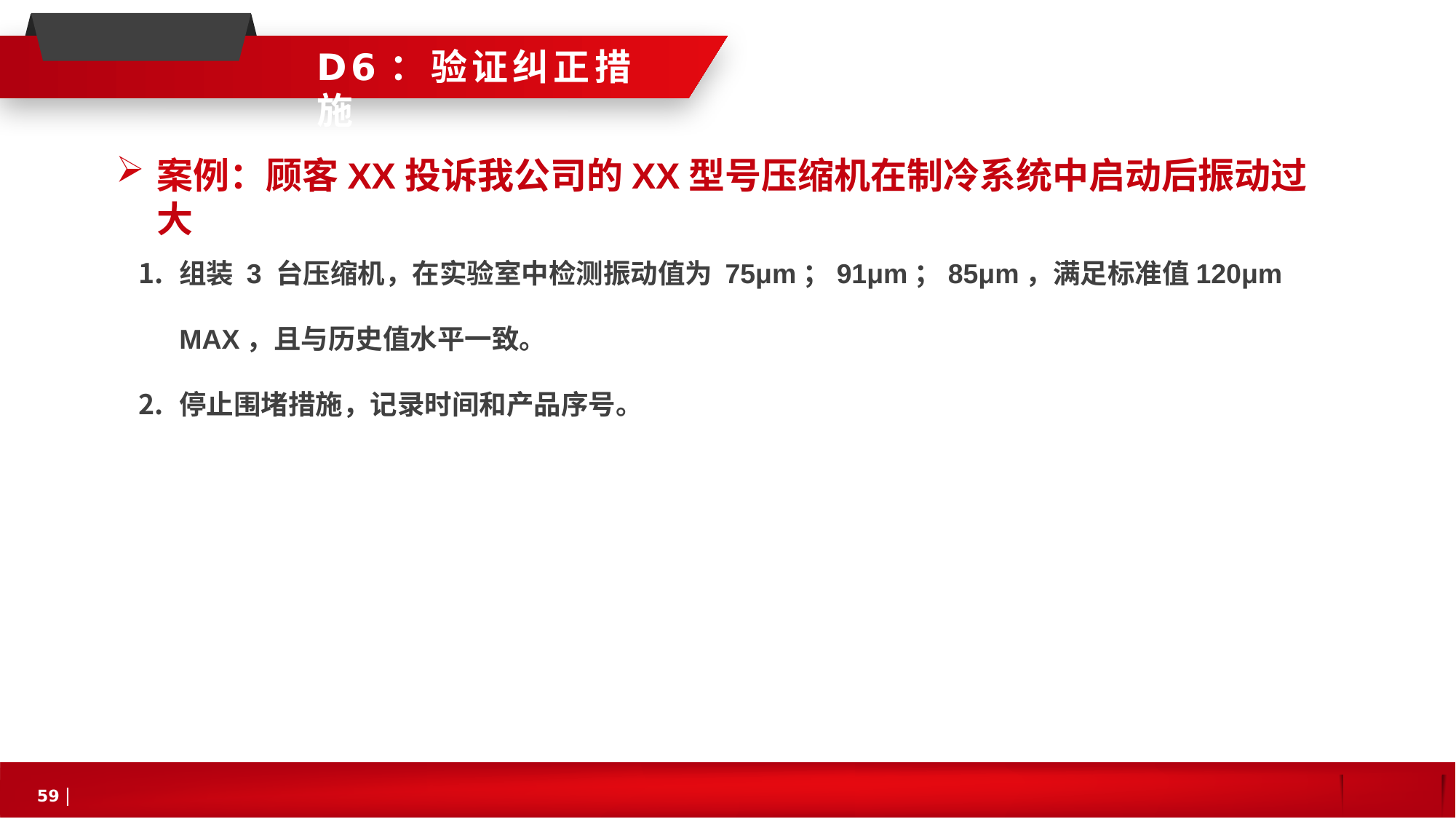

D6：验证纠正措施
案例：顾客XX投诉我公司的XX型号压缩机在制冷系统中启动后振动过大
组装 3 台压缩机，在实验室中检测振动值为 75μm；91μm；85μm，满足标准值120μm MAX，且与历史值水平一致。
停止围堵措施，记录时间和产品序号。